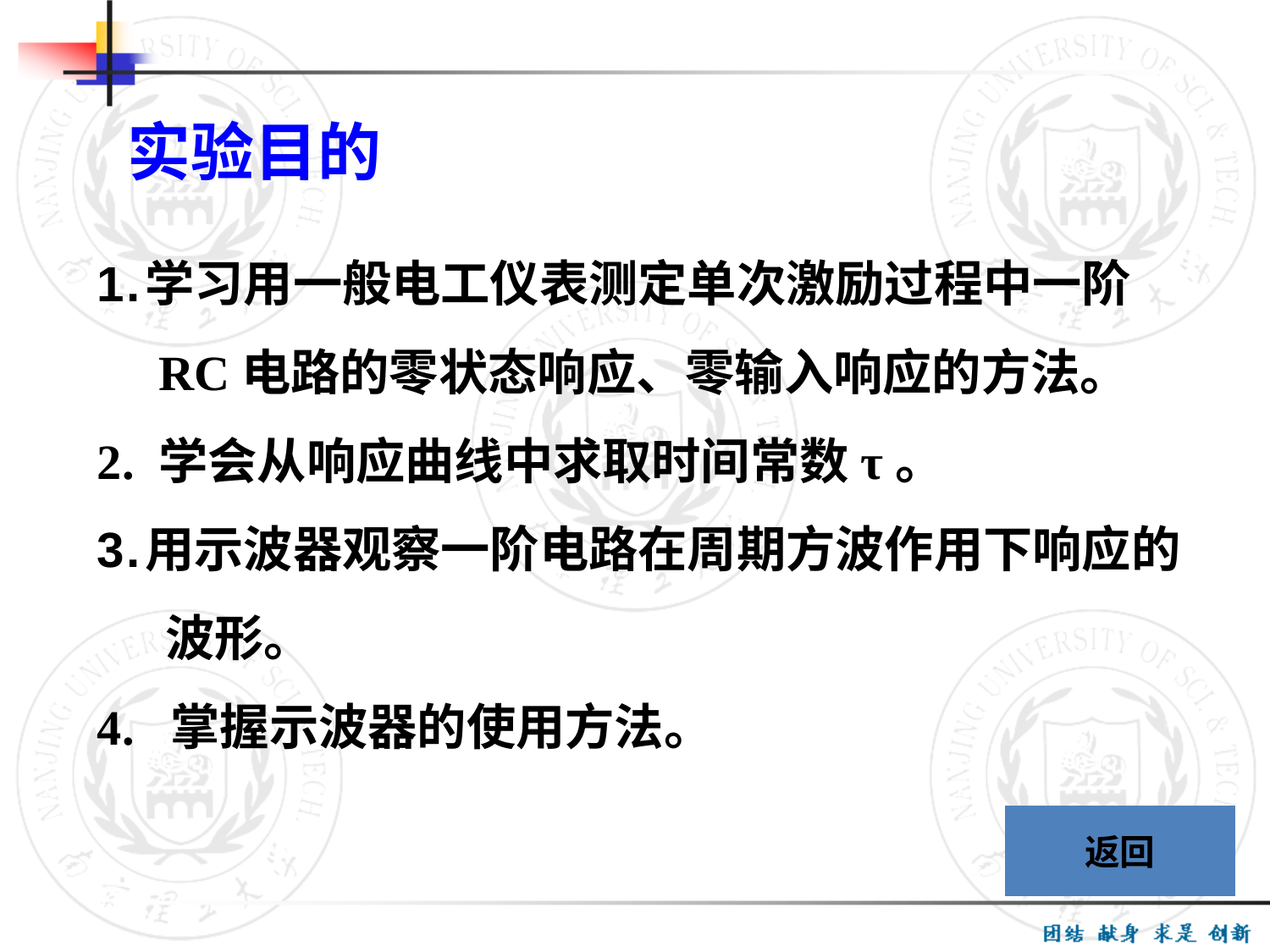

实验目的
学习用一般电工仪表测定单次激励过程中一阶
     RC电路的零状态响应、零输入响应的方法。
2. 学会从响应曲线中求取时间常数τ。
用示波器观察一阶电路在周期方波作用下响应的
     波形。
4.  掌握示波器的使用方法。
返回